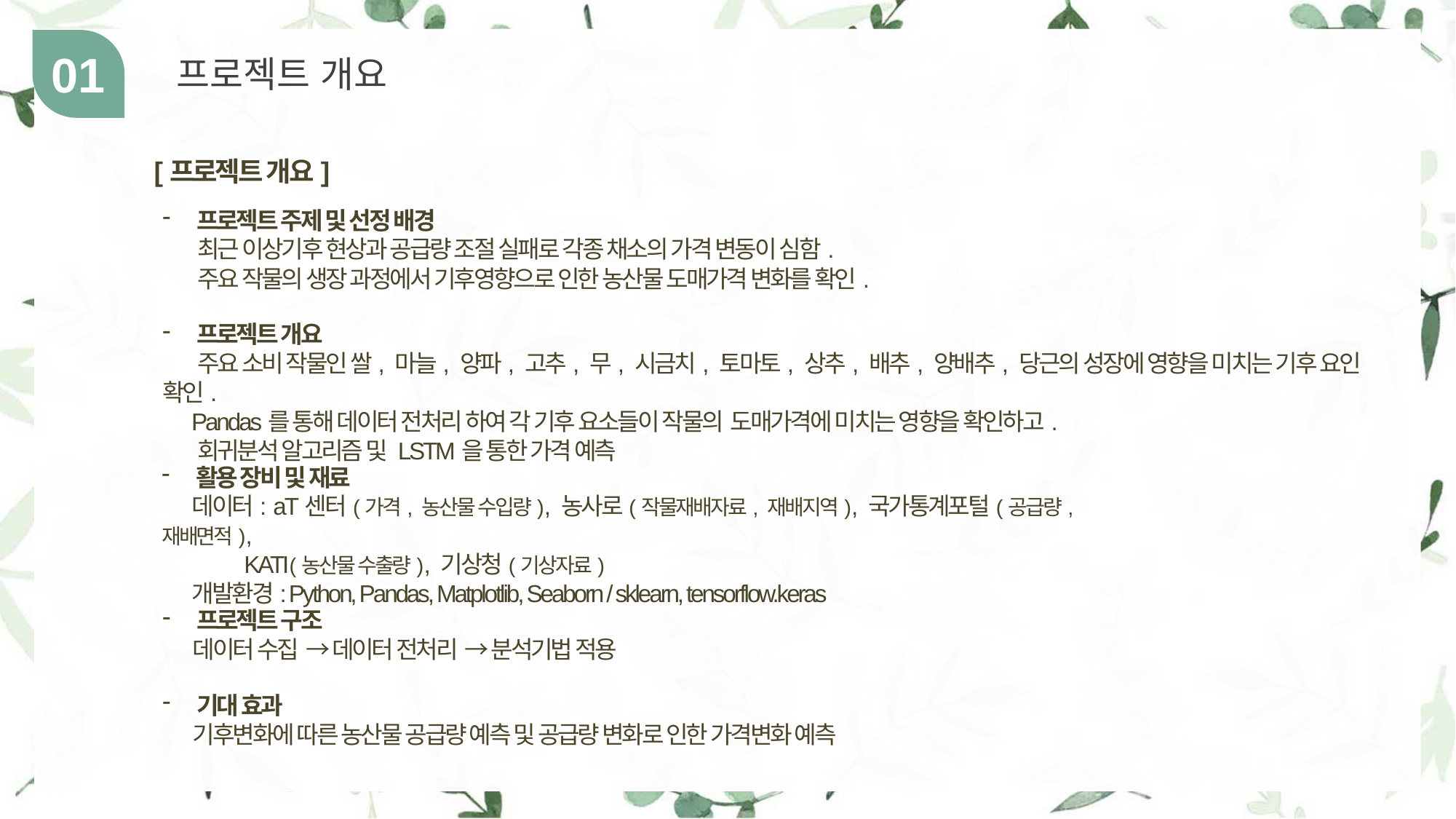

02
01
프로젝트 개요
[프로젝트 개요]
프로젝트 주제 및 선정 배경
      최근 이상기후 현상과 공급량 조절 실패로 각종 채소의 가격 변동이 심함.
      주요 작물의 생장 과정에서 기후영향으로 인한 농산물 도매가격 변화를 확인.
프로젝트 개요
      주요 소비 작물인 쌀, 마늘, 양파, 고추, 무, 시금치, 토마토, 상추, 배추, 양배추, 당근의 성장에 영향을 미치는 기후 요인 확인.
      Pandas를 통해 데이터 전처리 하여 각 기후 요소들이 작물의  도매가격에 미치는 영향을 확인하고.
      회귀분석 알고리즘 및 LSTM을 통한 가격 예측
활용 장비 및 재료
     데이터:  aT센터(가격, 농산물 수입량), 농사로(작물재배자료, 재배지역), 국가통계포털(공급량, 재배면적),
                  KATI(농산물 수출량), 기상청(기상자료)
     개발환경: Python, Pandas, Matplotlib, Seaborn / sklearn, tensorflow.keras
프로젝트 구조
     데이터 수집  → 데이터 전처리  → 분석기법 적용
기대 효과
     기후변화에 따른 농산물 공급량 예측 및 공급량 변화로 인한 가격변화 예측